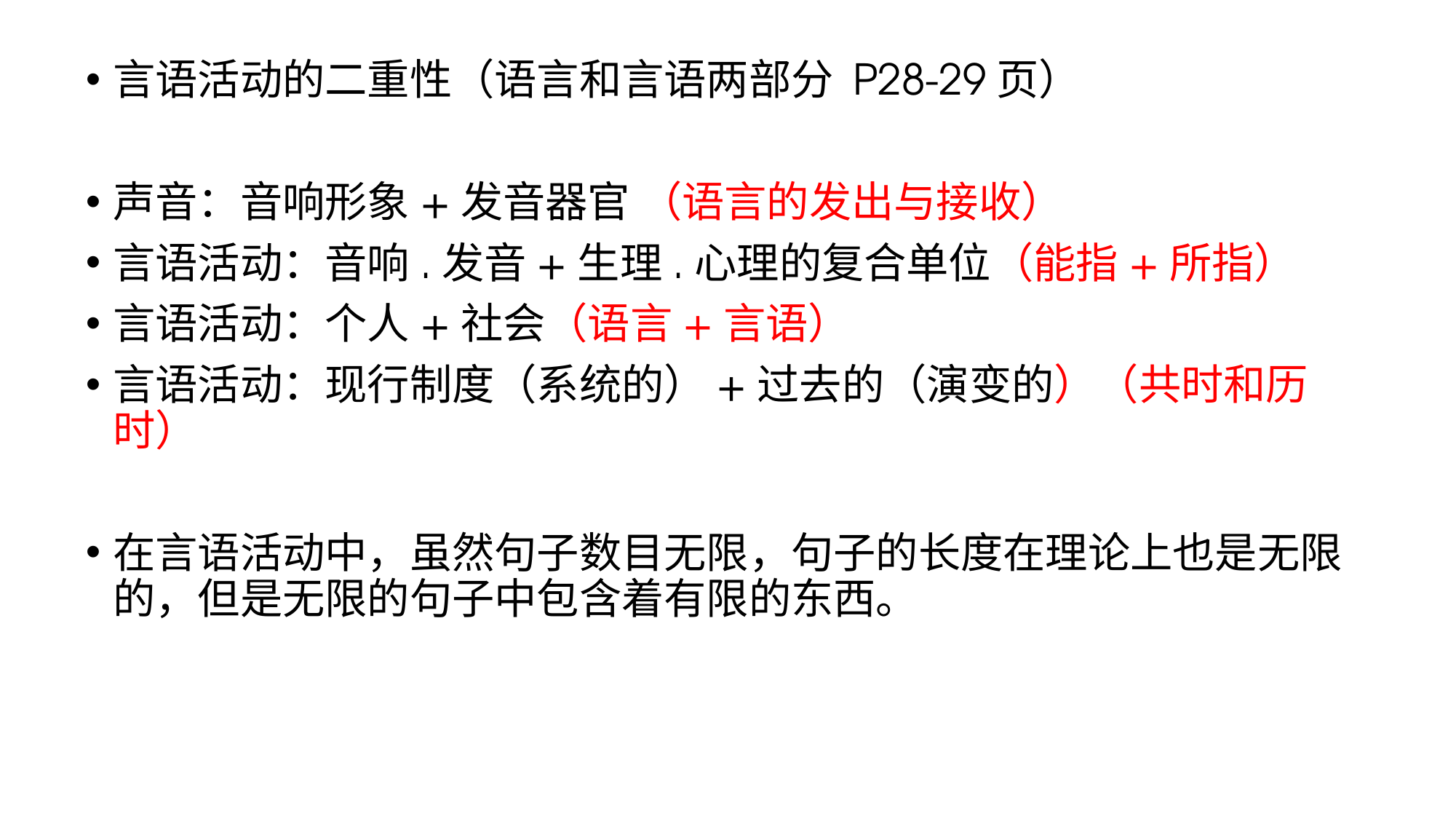

言语活动的二重性（语言和言语两部分 P28-29页）

声音：音响形象+发音器官 （语言的发出与接收）
言语活动：音响.发音+生理.心理的复合单位（能指+所指）
言语活动：个人+社会（语言+言语）
言语活动：现行制度（系统的）+过去的（演变的）（共时和历时）

在言语活动中，虽然句子数目无限，句子的长度在理论上也是无限的，但是无限的句子中包含着有限的东西。